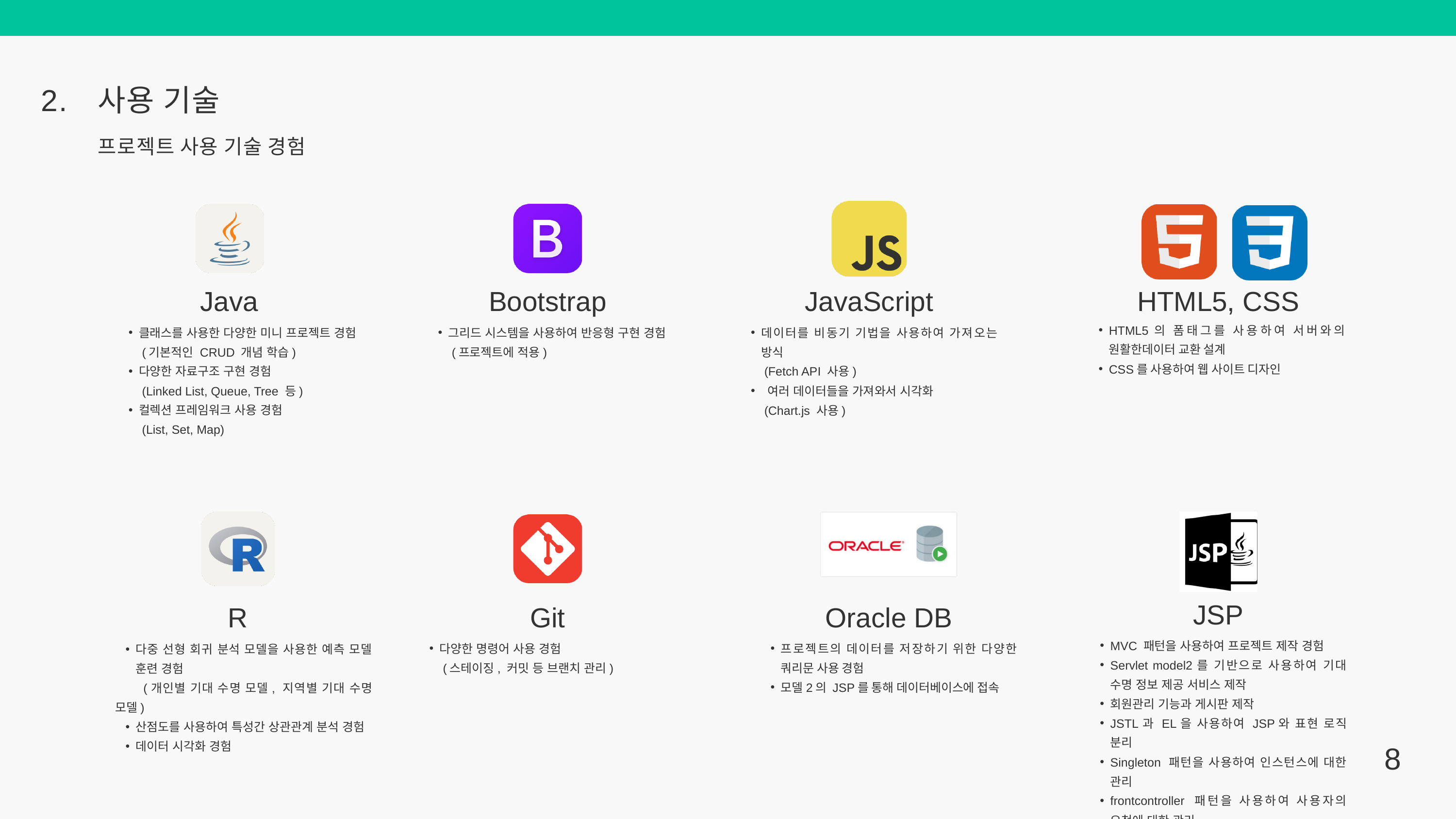

2.
사용 기술
프로젝트 사용 기술 경험

Java
Bootstrap
JavaScript
HTML5, CSS
HTML5의 폼태그를 사용하여 서버와의 원활한데이터 교환 설계
CSS를 사용하여 웹 사이트 디자인
클래스를 사용한 다양한 미니 프로젝트 경험
       (기본적인 CRUD 개념 학습)
다양한 자료구조 구현 경험
       (Linked List, Queue, Tree 등)
컬렉션 프레임워크 사용 경험
       (List, Set, Map)
그리드 시스템을 사용하여 반응형 구현 경험
    (프로젝트에 적용)
데이터를 비동기 기법을 사용하여 가져오는 방식
       (Fetch API 사용)
 여러 데이터들을 가져와서 시각화
       (Chart.js 사용)

JSP
R
Git
Oracle DB
MVC 패턴을 사용하여 프로젝트 제작 경험
Servlet model2를 기반으로 사용하여 기대 수명 정보 제공 서비스 제작
회원관리 기능과 게시판 제작
JSTL과 EL을 사용하여 JSP와 표현 로직 분리
Singleton 패턴을 사용하여 인스턴스에 대한 관리
frontcontroller 패턴을 사용하여 사용자의 요청에 대한 관리

다양한 명령어 사용 경험
    (스테이징, 커밋 등 브랜치 관리)

프로젝트의 데이터를 저장하기 위한 다양한 쿼리문 사용 경험
모델2의 JSP를 통해 데이터베이스에 접속
다중 선형 회귀 분석 모델을 사용한 예측 모델 훈련 경험
       (개인별 기대 수명 모델, 지역별 기대 수명 모델)
산점도를 사용하여 특성간 상관관계 분석 경험
데이터 시각화 경험
8